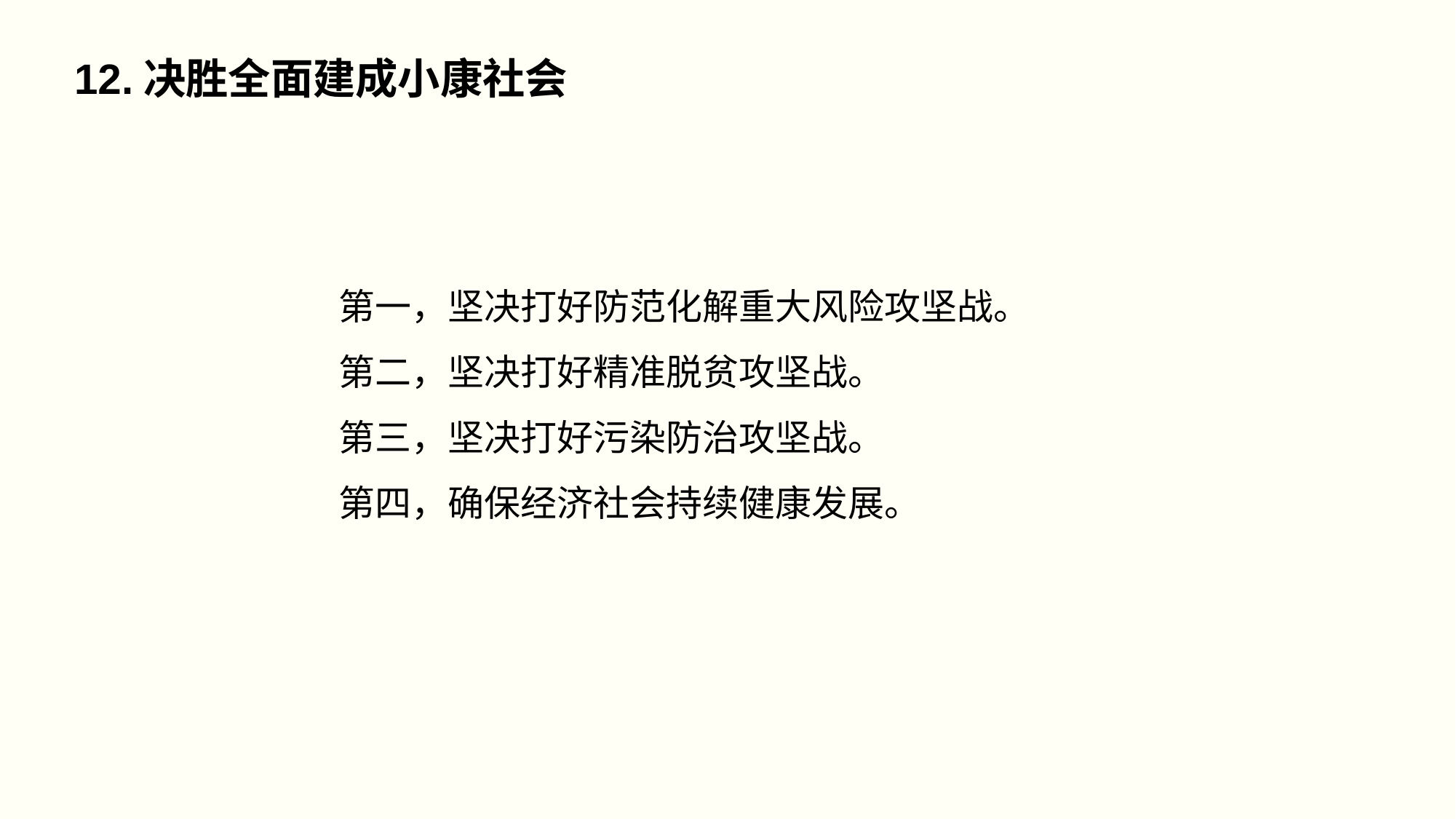

12.决胜全面建成小康社会
第一，坚决打好防范化解重大风险攻坚战。
第二，坚决打好精准脱贫攻坚战。
第三，坚决打好污染防治攻坚战。
第四，确保经济社会持续健康发展。